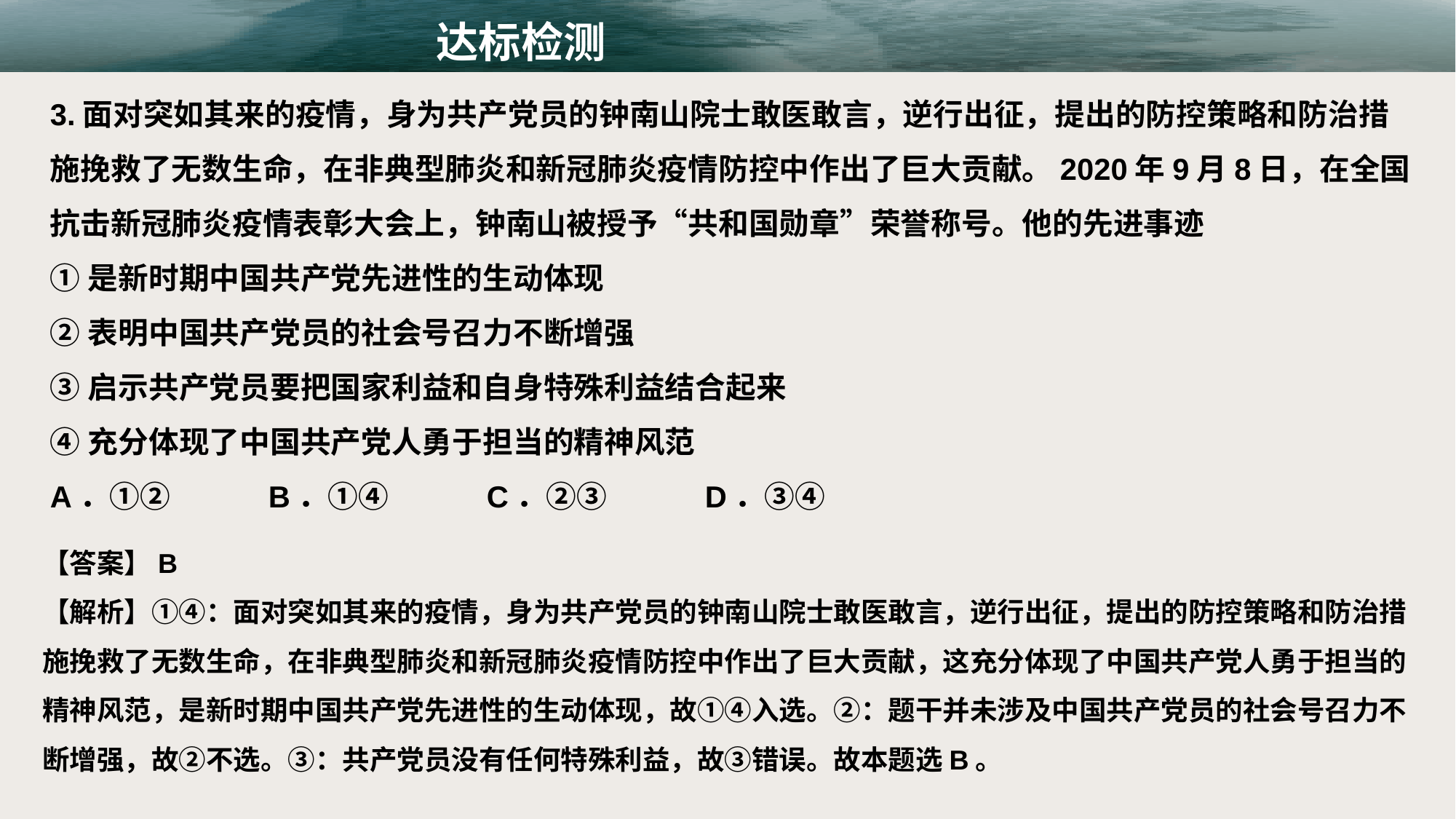

达标检测
3.面对突如其来的疫情，身为共产党员的钟南山院士敢医敢言，逆行出征，提出的防控策略和防治措施挽救了无数生命，在非典型肺炎和新冠肺炎疫情防控中作出了巨大贡献。2020年9月8日，在全国抗击新冠肺炎疫情表彰大会上，钟南山被授予“共和国勋章”荣誉称号。他的先进事迹
①是新时期中国共产党先进性的生动体现
②表明中国共产党员的社会号召力不断增强
③启示共产党员要把国家利益和自身特殊利益结合起来
④充分体现了中国共产党人勇于担当的精神风范
A．①②	B．①④	C．②③	D．③④
【答案】B
【解析】①④：面对突如其来的疫情，身为共产党员的钟南山院士敢医敢言，逆行出征，提出的防控策略和防治措施挽救了无数生命，在非典型肺炎和新冠肺炎疫情防控中作出了巨大贡献，这充分体现了中国共产党人勇于担当的精神风范，是新时期中国共产党先进性的生动体现，故①④入选。②：题干并未涉及中国共产党员的社会号召力不断增强，故②不选。③：共产党员没有任何特殊利益，故③错误。故本题选B。